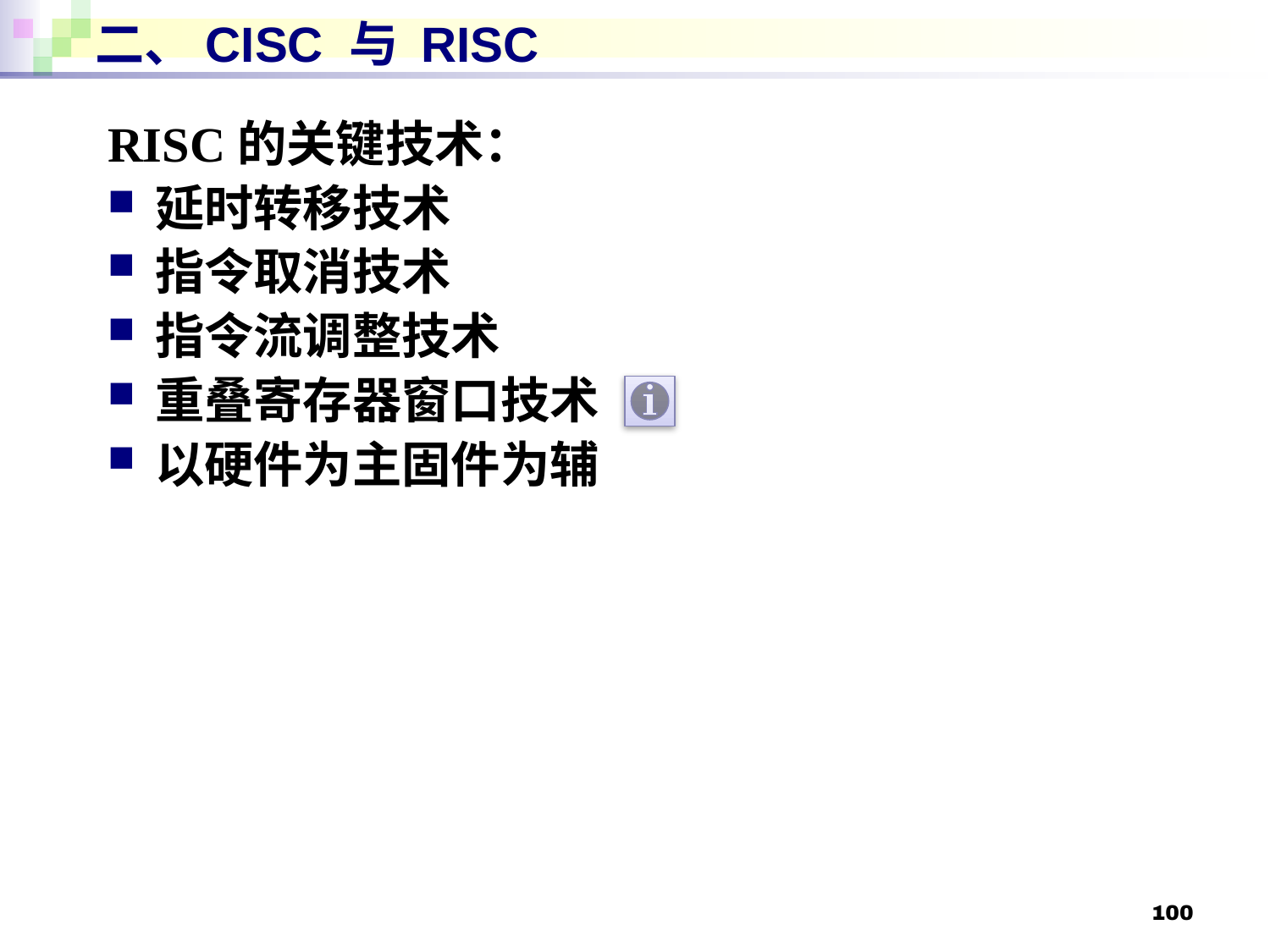

# 二、CISC 与 RISC
RISC的关键技术：
延时转移技术
指令取消技术
指令流调整技术
重叠寄存器窗口技术
以硬件为主固件为辅

100